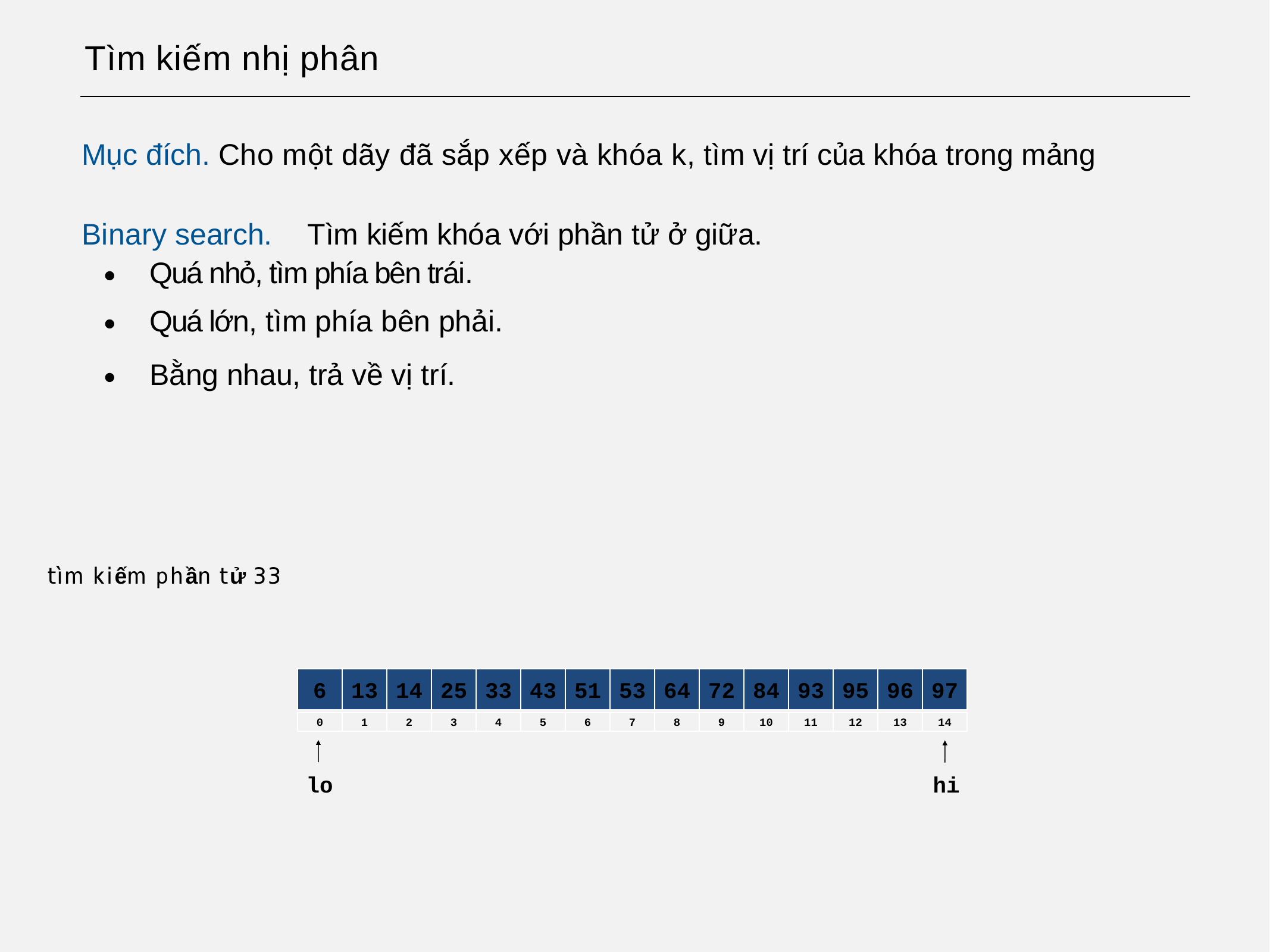

# Tìm kiếm nhị phân
Mục đích. Cho một dãy đã sắp xếp và khóa k, tìm vị trí của khóa trong mảng

Binary search.	Tìm kiếm khóa với phần tử ở giữa.
・Quá nhỏ, tìm phía bên trái.
・Quá lớn, tìm phía bên phải.
・Bằng nhau, trả về vị trí.
tìm kiếm phần tử 33
6
13
14
25
33
43
51
53
64
72
84
93
95
96
97
0
1
2
3
4
5
6
7
8
9
10
11
12
13
14

lo
hi
46